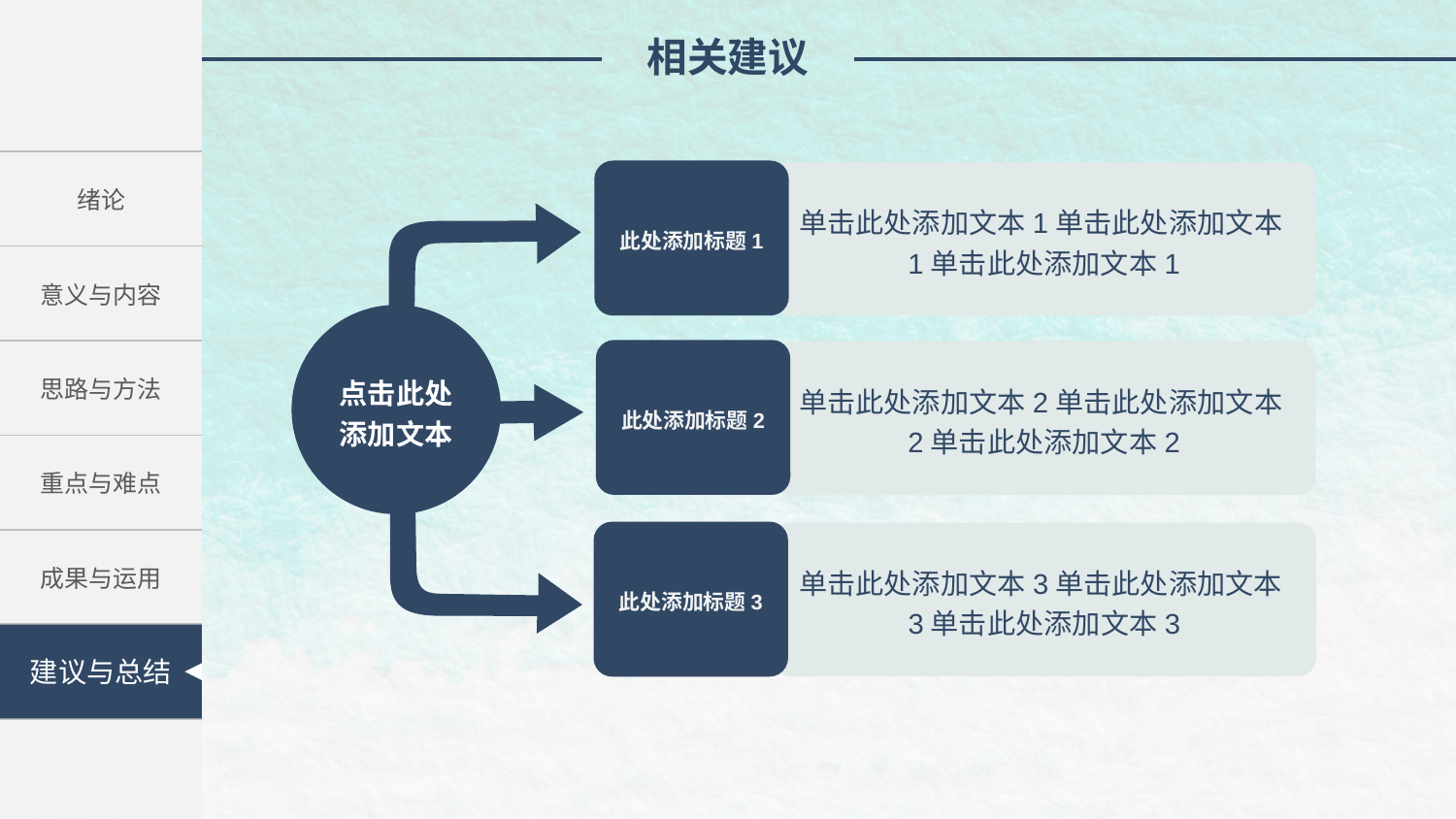

相关建议
| 绪论 |
| --- |
| 意义与内容 |
| 思路与方法 |
| 重点与难点 |
| 成果与运用 |
| 学术总结 |
此处添加标题1
单击此处添加文本1单击此处添加文本1单击此处添加文本1

点击此处添加文本
此处添加标题2
单击此处添加文本2单击此处添加文本2单击此处添加文本2

此处添加标题3
单击此处添加文本3单击此处添加文本3单击此处添加文本3
建议与总结